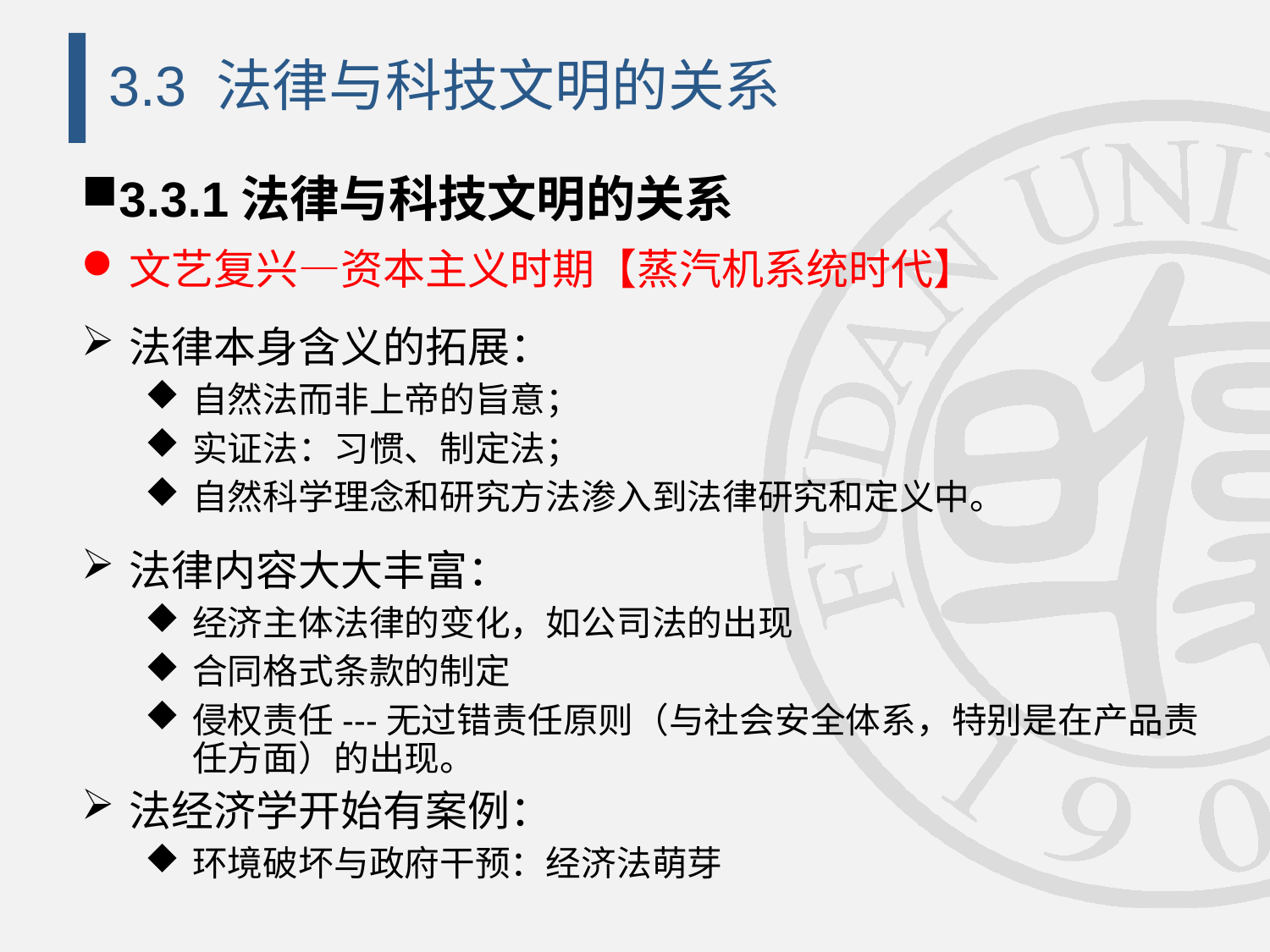

# 3.3 法律与科技文明的关系
3.3.1法律与科技文明的关系
文艺复兴—资本主义时期【蒸汽机系统时代】
法律本身含义的拓展：
自然法而非上帝的旨意；
实证法：习惯、制定法；
自然科学理念和研究方法渗入到法律研究和定义中。
法律内容大大丰富：
经济主体法律的变化，如公司法的出现
合同格式条款的制定
侵权责任---无过错责任原则（与社会安全体系，特别是在产品责任方面）的出现。
法经济学开始有案例：
环境破坏与政府干预：经济法萌芽